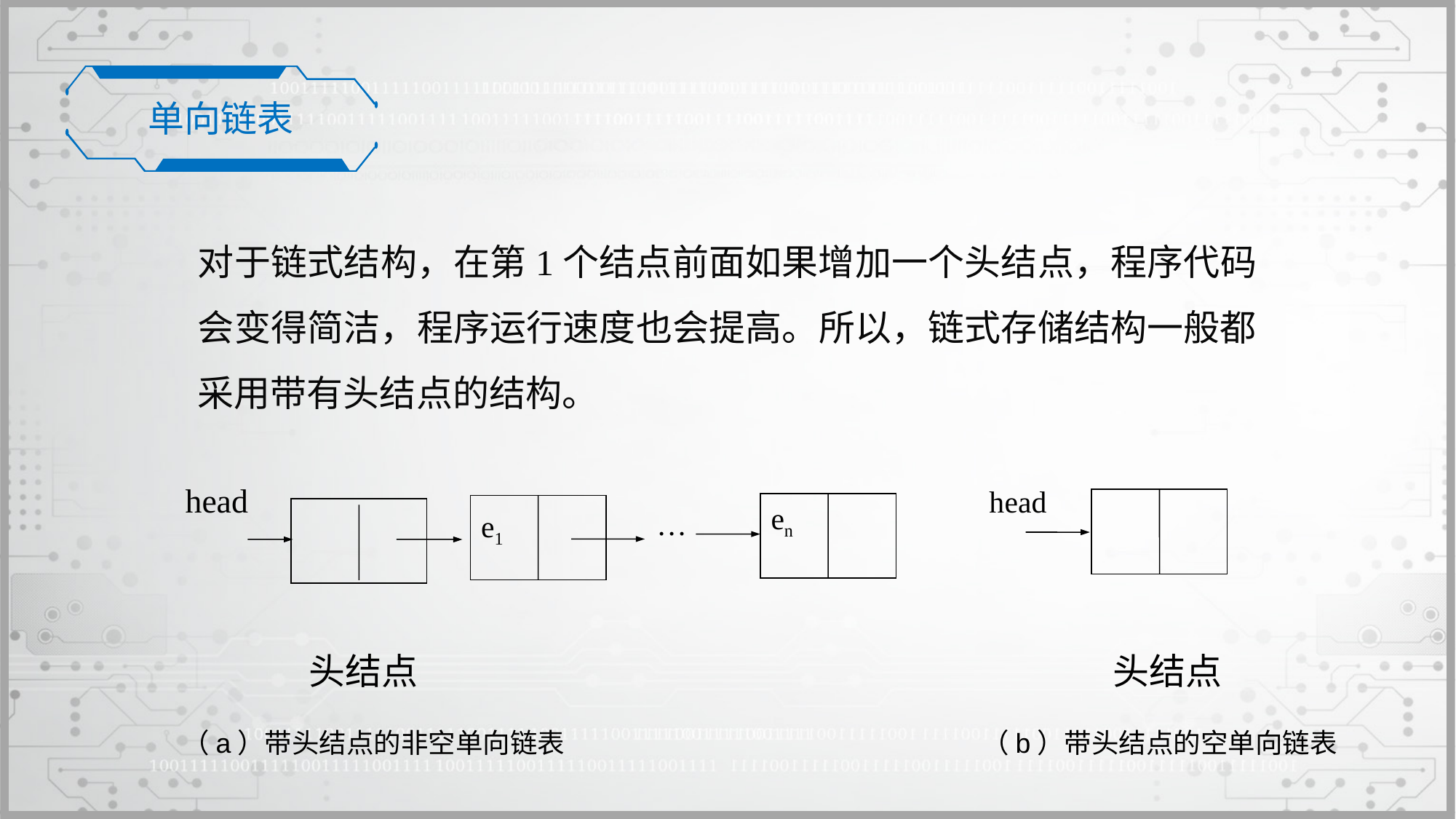

单向链表
对于链式结构，在第1个结点前面如果增加一个头结点，程序代码会变得简洁，程序运行速度也会提高。所以，链式存储结构一般都采用带有头结点的结构。
head                                                                                                 head
en

…

e1

头结点
头结点
（a）带头结点的非空单向链表
（b）带头结点的空单向链表